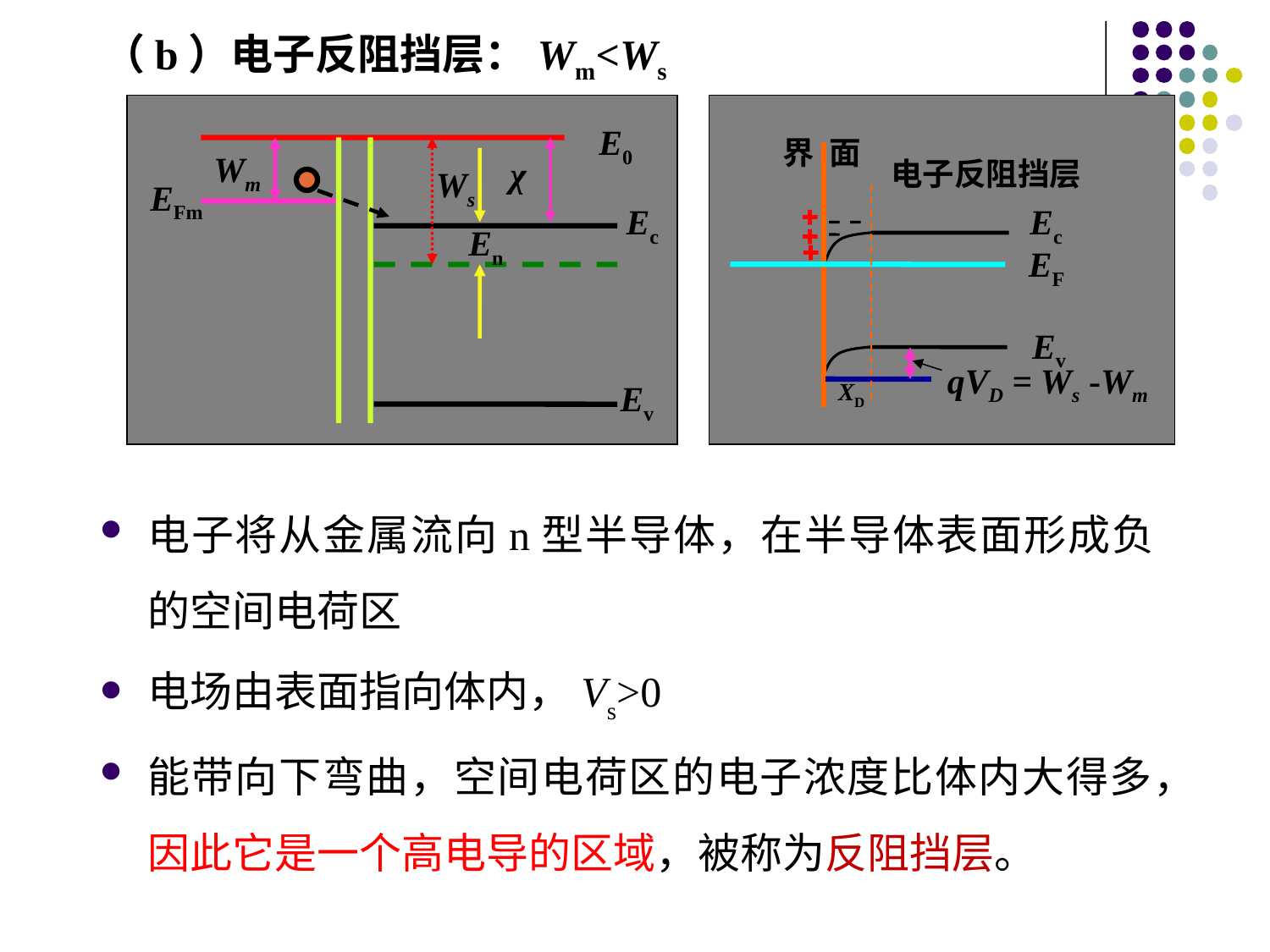

（b）电子反阻挡层：Wm<Ws

E0

Wm
χ

Ws
EFm

Ec

En

Ev

界  面

电子反阻挡层

Ec

EFs

EF

Ev

qVD = Ws -Wm

XD

电子将从金属流向n型半导体，在半导体表面形成负的空间电荷区
电场由表面指向体内，Vs>0
能带向下弯曲，空间电荷区的电子浓度比体内大得多，因此它是一个高电导的区域，被称为反阻挡层。